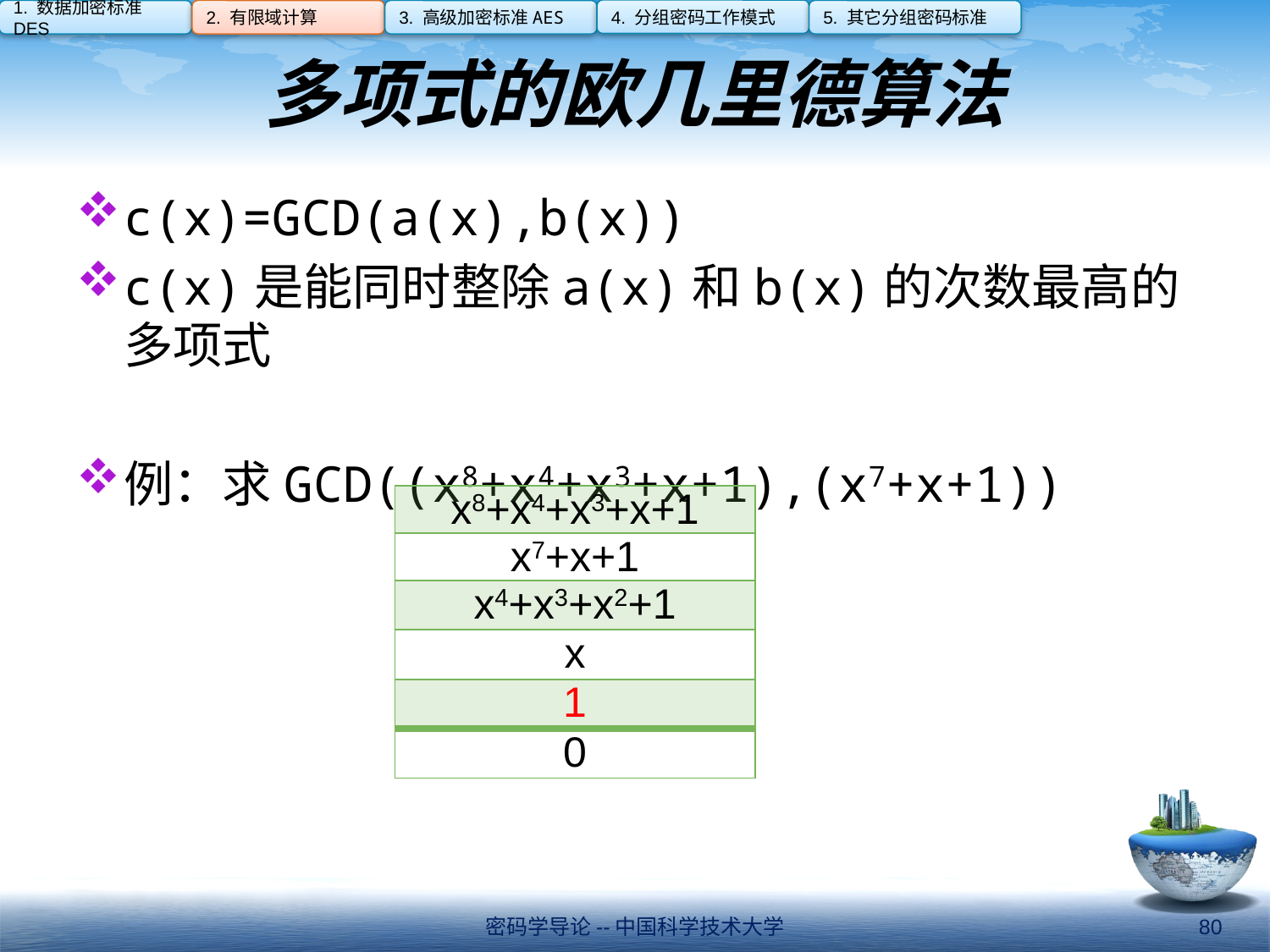

4. 分组密码工作模式
1. 数据加密标准DES
2. 有限域计算
3. 高级加密标准AES
5. 其它分组密码标准
# 多项式的欧几里德算法
c(x)=GCD(a(x),b(x))
c(x)是能同时整除a(x)和b(x)的次数最高的多项式

例：求GCD((x8+x4+x3+x+1),(x7+x+1))
| x8+x4+x3+x+1 |
| --- |
| x7+x+1 |
| x4+x3+x2+1 |
| x |
| 1 |
| 0 |
密码学导论--中国科学技术大学
80